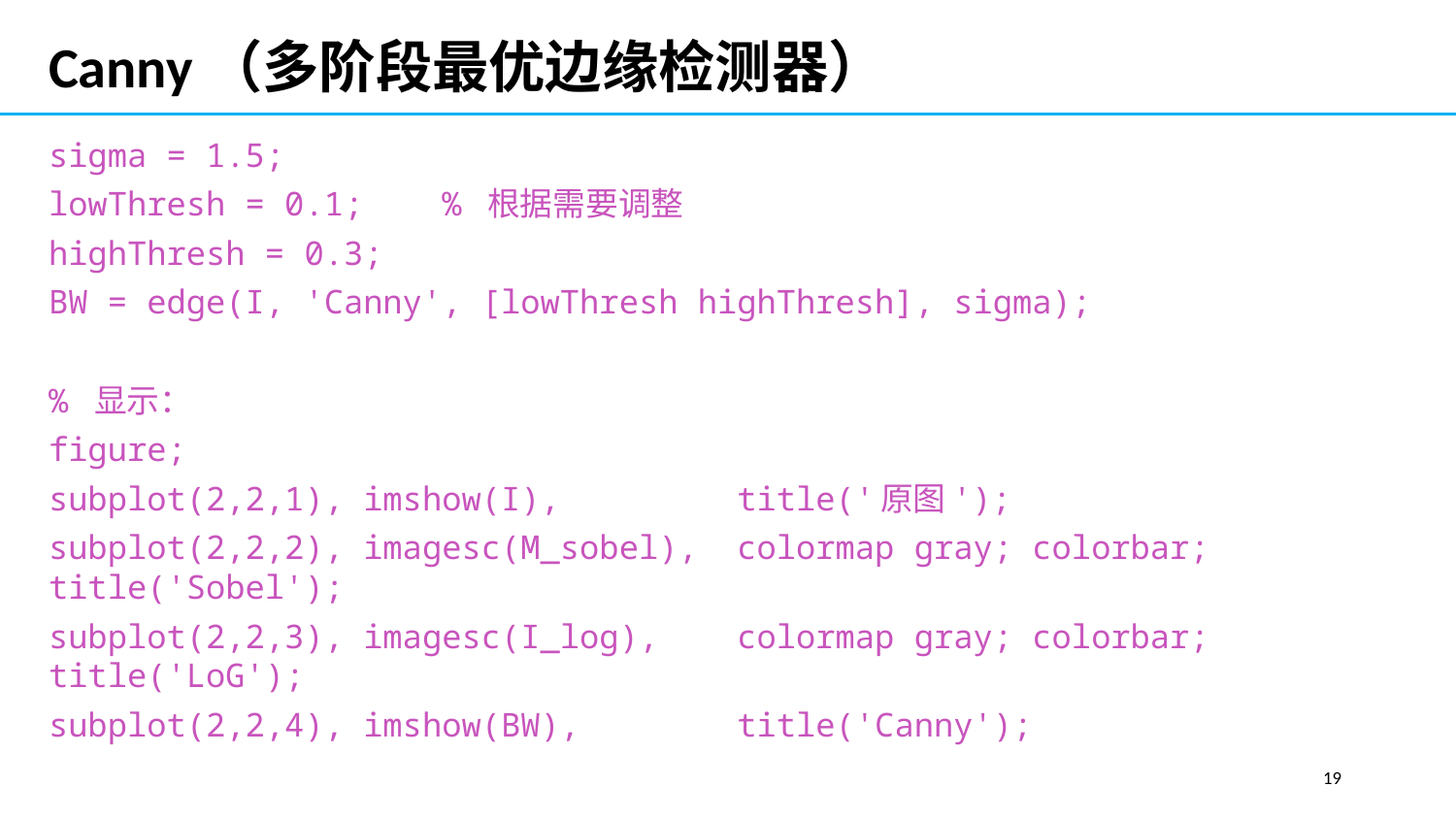

# Canny（多阶段最优边缘检测器）
sigma = 1.5;
lowThresh = 0.1;    % 根据需要调整
highThresh = 0.3;
BW = edge(I, 'Canny', [lowThresh highThresh], sigma);

% 显示：
figure;
subplot(2,2,1), imshow(I),         title('原图');
subplot(2,2,2), imagesc(M_sobel),  colormap gray; colorbar; title('Sobel');
subplot(2,2,3), imagesc(I_log),    colormap gray; colorbar; title('LoG');
subplot(2,2,4), imshow(BW),        title('Canny');
19